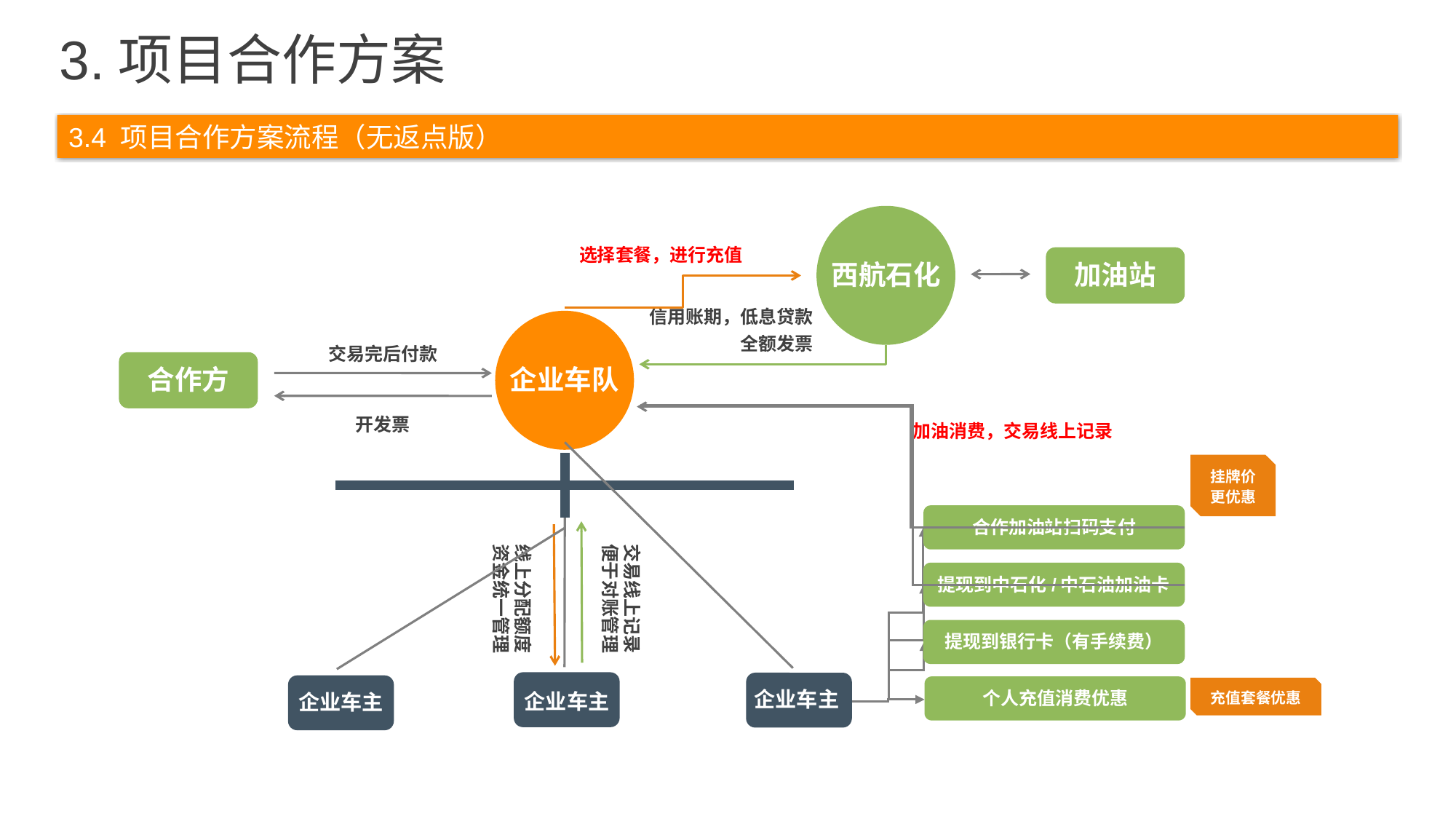

3.项目合作方案

3.4 项目合作方案流程（无返点版）

西航石化
选择套餐，进行充值

加油站
信用账期，低息贷款
全额发票

企业车队
交易完后付款

合作方
开发票
加油消费，交易线上记录

挂牌价更优惠

合作加油站扫码支付

提现到中石化/中石油加油卡

提现到银行卡（有手续费）
充值套餐优惠

个人充值消费优惠
线上分配额度
资金统一管理
交易线上记录
便于对账管理

企业车主
企业车主
企业车主
企业车主
企业车主